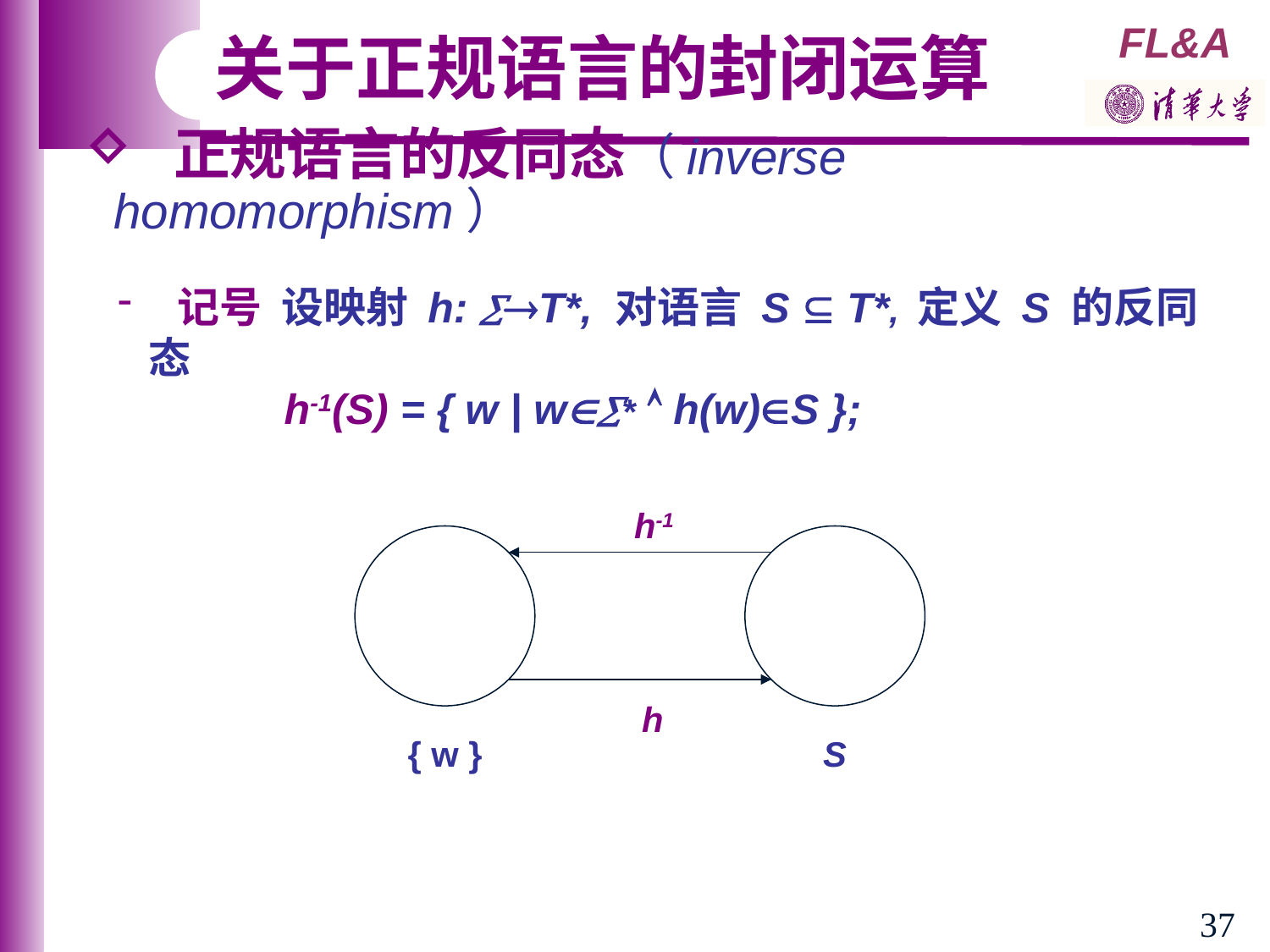

关于正规语言的封闭运算
  正规语言的反同态（inverse homomorphism）
  记号  设映射 h: ∑→T*, 对语言 S ⊆ T*, 定义 S 的反同态
              h-1(S) = { w | w∈∑* ∧ h(w)∈S };
h-1

h
{ w }
S
37